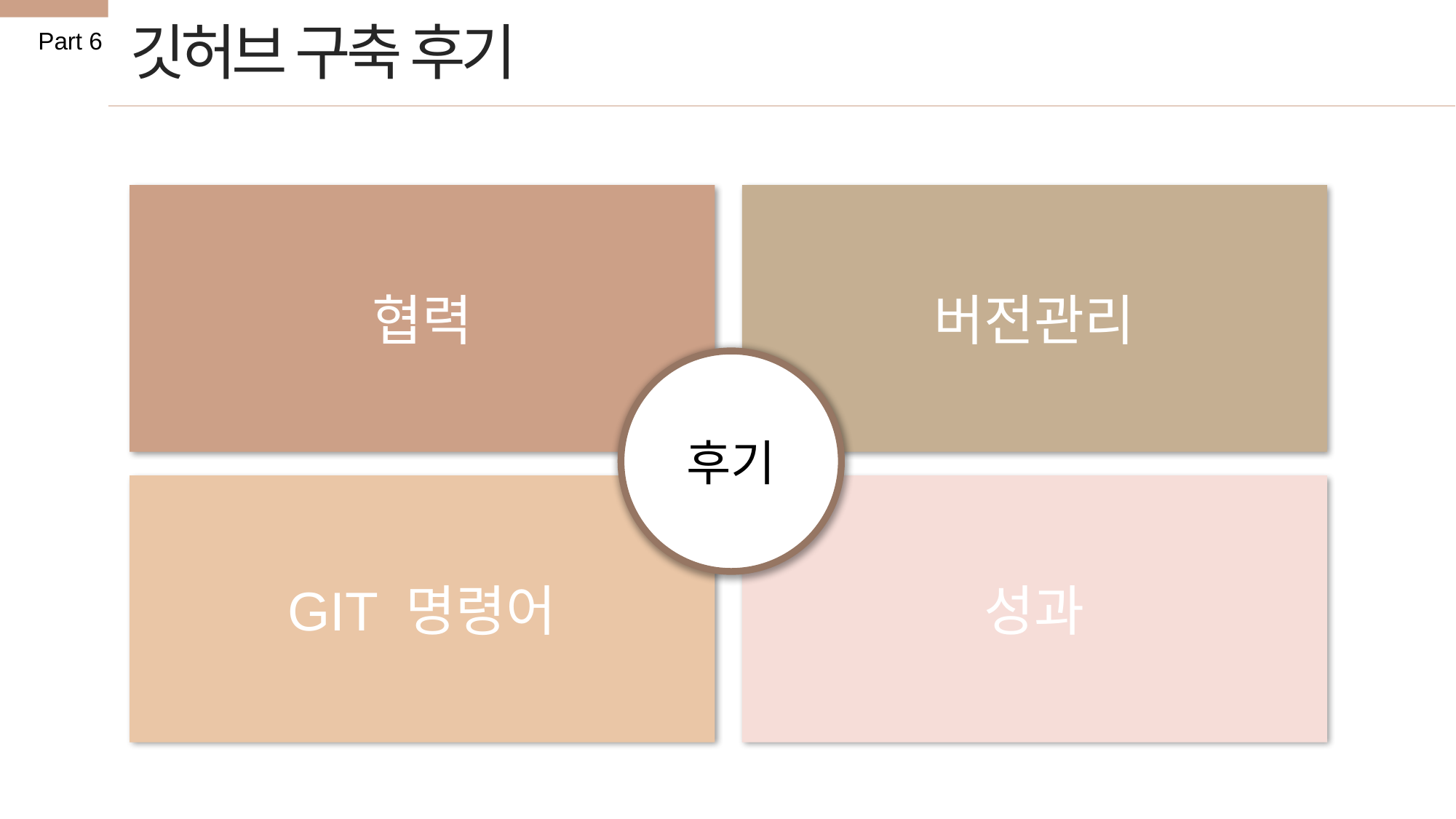

깃허브 구축 후기
Part 6
버전관리
협력
후기
성과
GIT 명령어